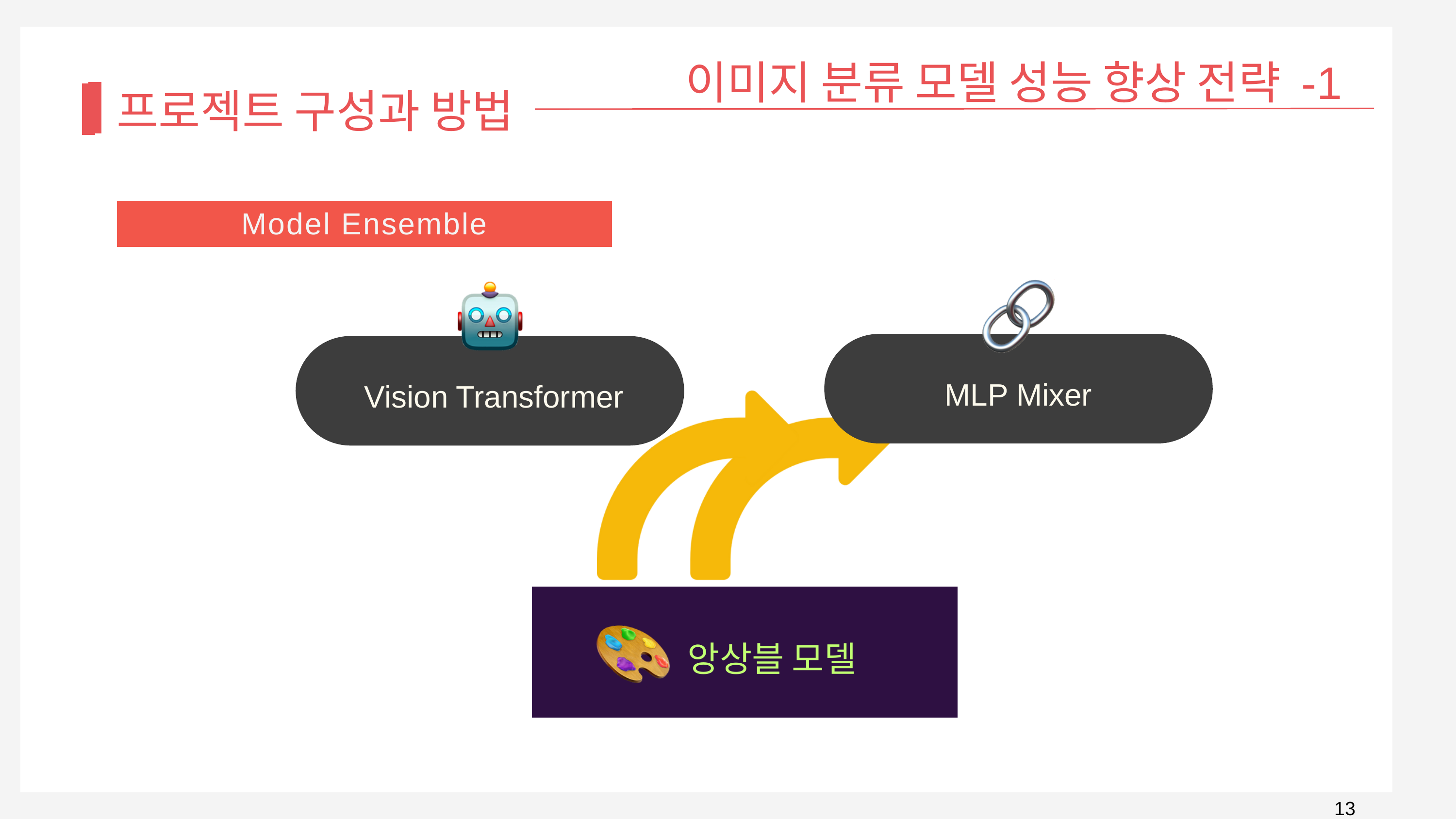

이미지 분류 모델 성능 향상 전략 -1
프로젝트 구성과 방법

Model Ensemble

MLP Mixer

Vision Transformer

앙상블 모델
13